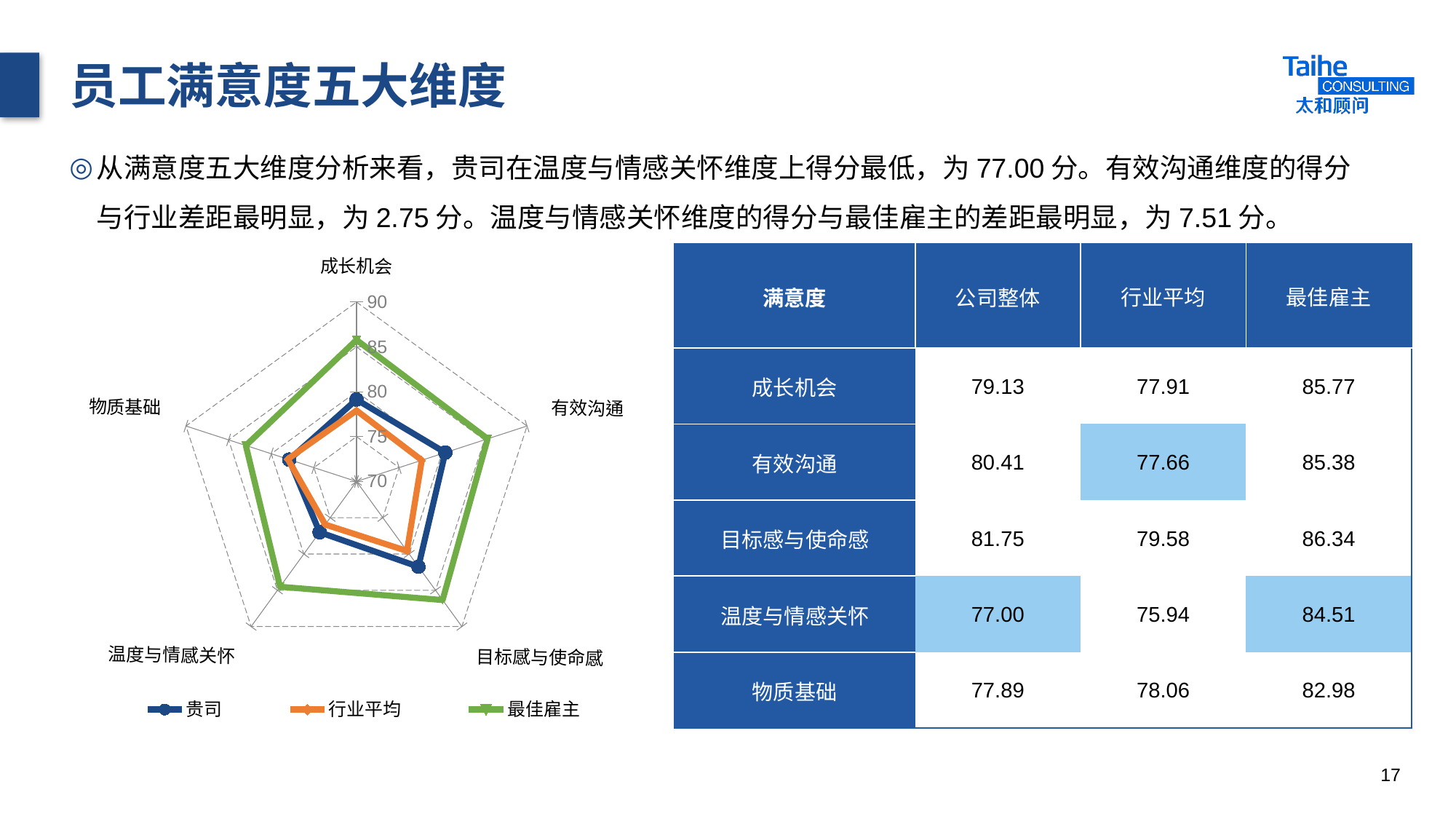

# 员工满意度五大维度
从满意度五大维度分析来看，贵司在温度与情感关怀维度上得分最低，为77.00分。有效沟通维度的得分与行业差距最明显，为2.75分。温度与情感关怀维度的得分与最佳雇主的差距最明显，为7.51分。

### Chart

| Category | 贵司 | 行业平均 | 最佳雇主 |
|---|---|---|---|
| 成长机会 | 79.13 | 77.91 | 85.77 |
| 有效沟通 | 80.41 | 77.66 | 85.38 |
| 目标感与使命感 | 81.75 | 79.58 | 86.34 |
| 温度与情感关怀 | 77.0 | 75.94 | 84.51 |
| 物质基础 | 77.89 | 78.06 | 82.98 |
| 满意度 | 公司整体 | 行业平均 | 最佳雇主 |
| --- | --- | --- | --- |
| 成长机会 | 79.13 | 77.91 | 85.77 |
| 有效沟通 | 80.41 | 77.66 | 85.38 |
| 目标感与使命感 | 81.75 | 79.58 | 86.34 |
| 温度与情感关怀 | 77.00 | 75.94 | 84.51 |
| 物质基础 | 77.89 | 78.06 | 82.98 |
17